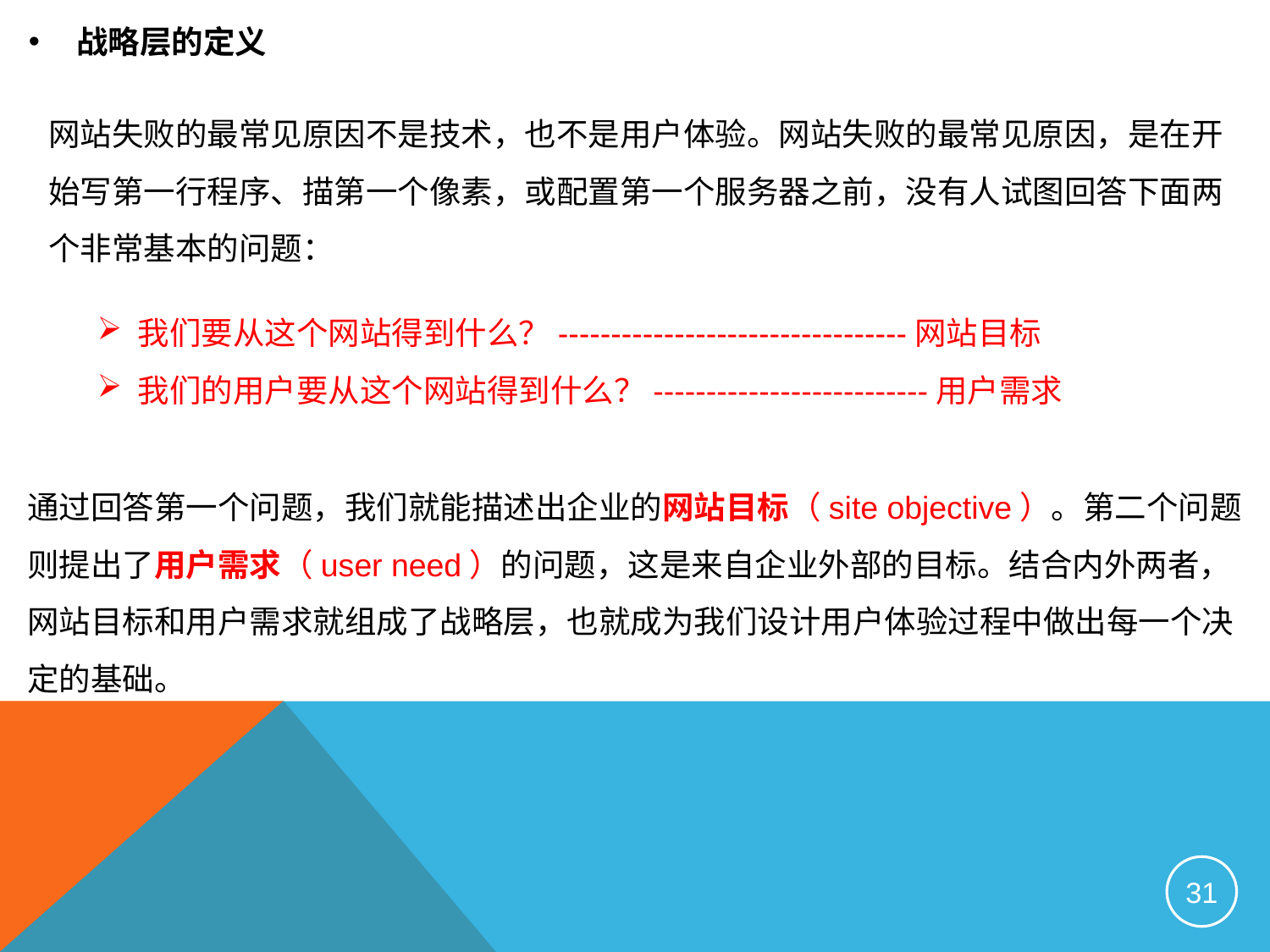

战略层的定义
网站失败的最常见原因不是技术，也不是用户体验。网站失败的最常见原因，是在开始写第一行程序、描第一个像素，或配置第一个服务器之前，没有人试图回答下面两个非常基本的问题：
 我们要从这个网站得到什么？---------------------------------网站目标
 我们的用户要从这个网站得到什么？--------------------------用户需求
通过回答第一个问题，我们就能描述出企业的网站目标（site objective）。第二个问题则提出了用户需求（user need）的问题，这是来自企业外部的目标。结合内外两者，网站目标和用户需求就组成了战略层，也就成为我们设计用户体验过程中做出每一个决定的基础。
31